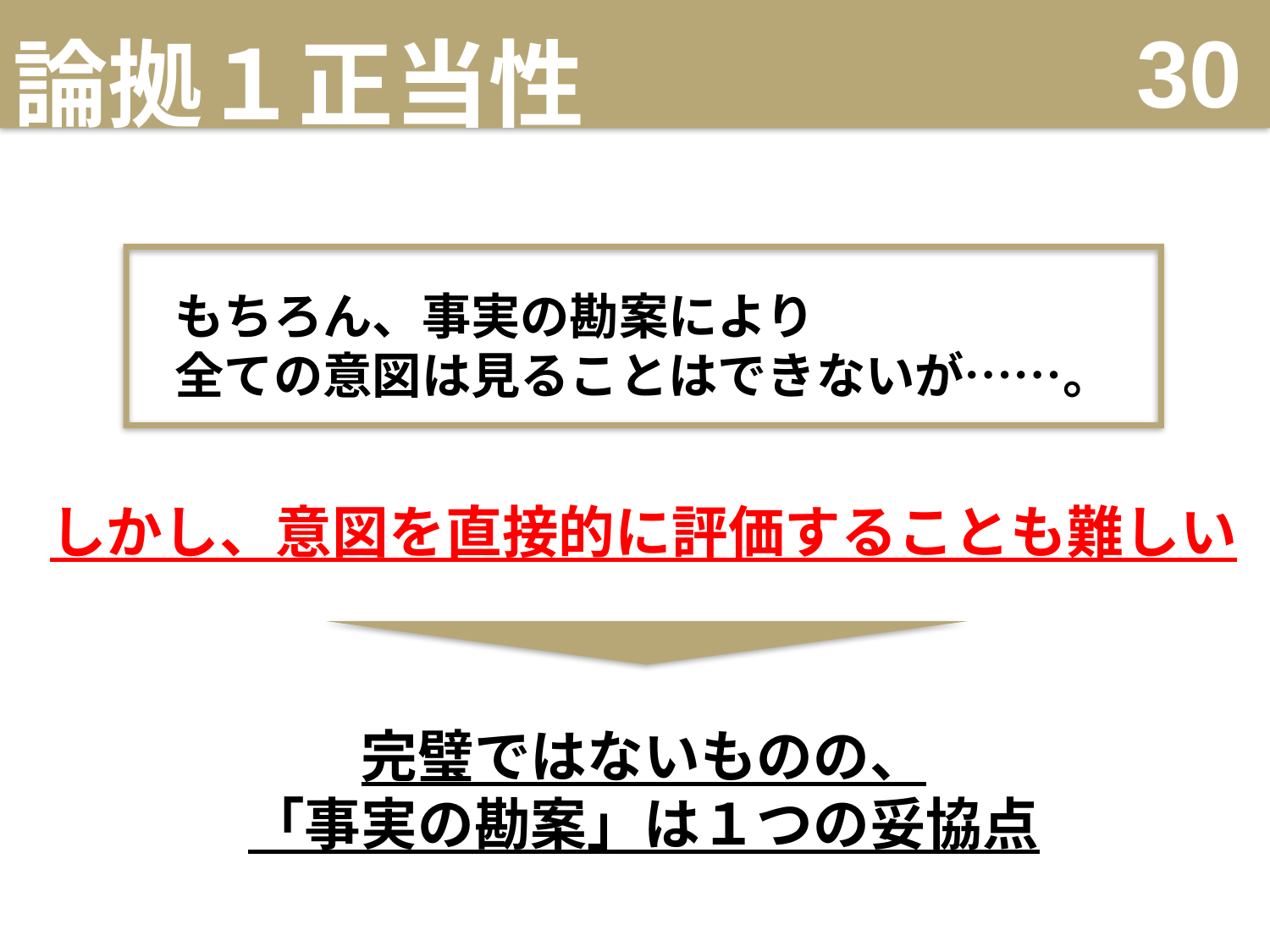

# 論拠１正当性
30

もちろん、事実の勘案により
全ての意図は見ることはできないが……。
しかし、意図を直接的に評価することも難しい

完璧ではないものの、
「事実の勘案」は１つの妥協点